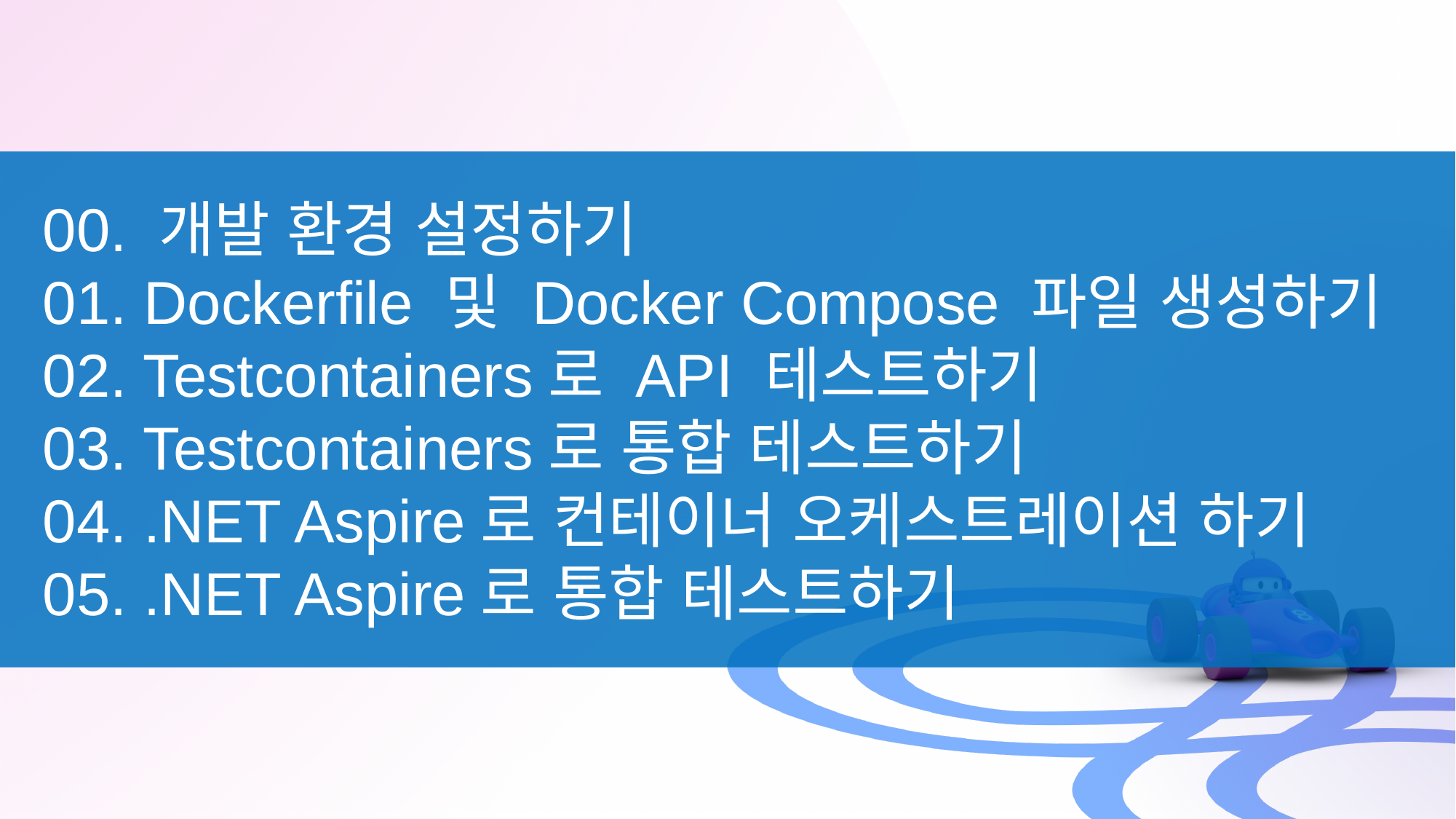

00. 개발 환경 설정하기
01. Dockerfile 및 Docker Compose 파일 생성하기
02. Testcontainers로 API 테스트하기
03. Testcontainers로 통합 테스트하기
04. .NET Aspire로 컨테이너 오케스트레이션 하기
05. .NET Aspire로 통합 테스트하기